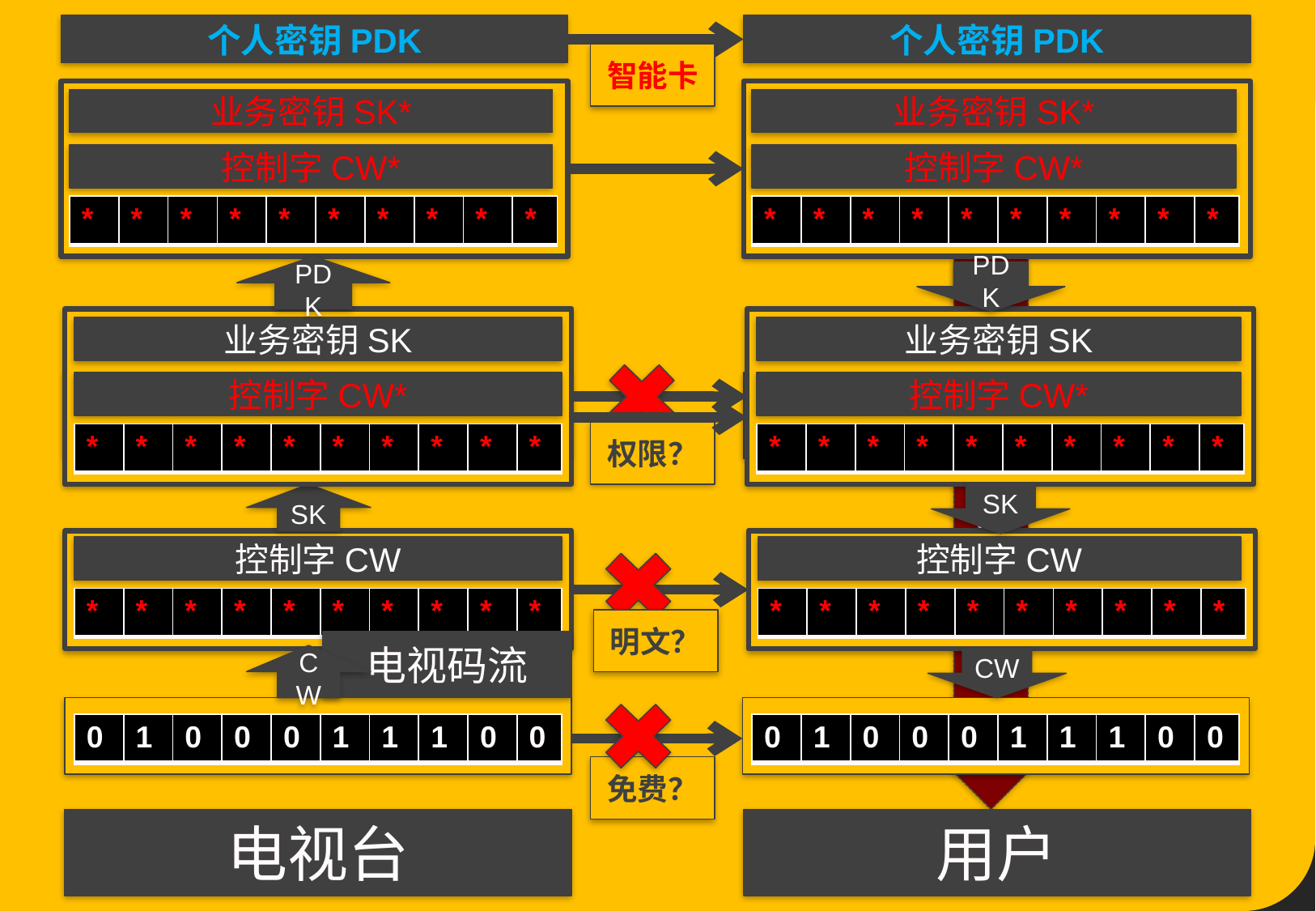

# 2.1 从加解扰到个人密钥PDK

个人密钥PDK
个人密钥PDK
智能卡

业务密钥SK*
业务密钥SK*

控制字CW*
控制字CW*
| \* | \* | \* | \* | \* | \* | \* | \* | \* | \* |
| --- | --- | --- | --- | --- | --- | --- | --- | --- | --- |
| \* | \* | \* | \* | \* | \* | \* | \* | \* | \* |
| --- | --- | --- | --- | --- | --- | --- | --- | --- | --- |
PDK
无法解扰
PDK

业务密钥SK
业务密钥SK

电视台
控制字CW*
用户
控制字CW*
权限？
| \* | \* | \* | \* | \* | \* | \* | \* | \* | \* |
| --- | --- | --- | --- | --- | --- | --- | --- | --- | --- |
| \* | \* | \* | \* | \* | \* | \* | \* | \* | \* |
| --- | --- | --- | --- | --- | --- | --- | --- | --- | --- |
SK
SK

控制字CW
控制字CW

| \* | \* | \* | \* | \* | \* | \* | \* | \* | \* |
| --- | --- | --- | --- | --- | --- | --- | --- | --- | --- |
| \* | \* | \* | \* | \* | \* | \* | \* | \* | \* |
| --- | --- | --- | --- | --- | --- | --- | --- | --- | --- |
明文？
电视码流
CW
CW

| 0 | 1 | 0 | 0 | 0 | 1 | 1 | 1 | 0 | 0 |
| --- | --- | --- | --- | --- | --- | --- | --- | --- | --- |
| 0 | 1 | 0 | 0 | 0 | 1 | 1 | 1 | 0 | 0 |
| --- | --- | --- | --- | --- | --- | --- | --- | --- | --- |
免费？
电视台

用户
从加解扰到个人密钥PDK